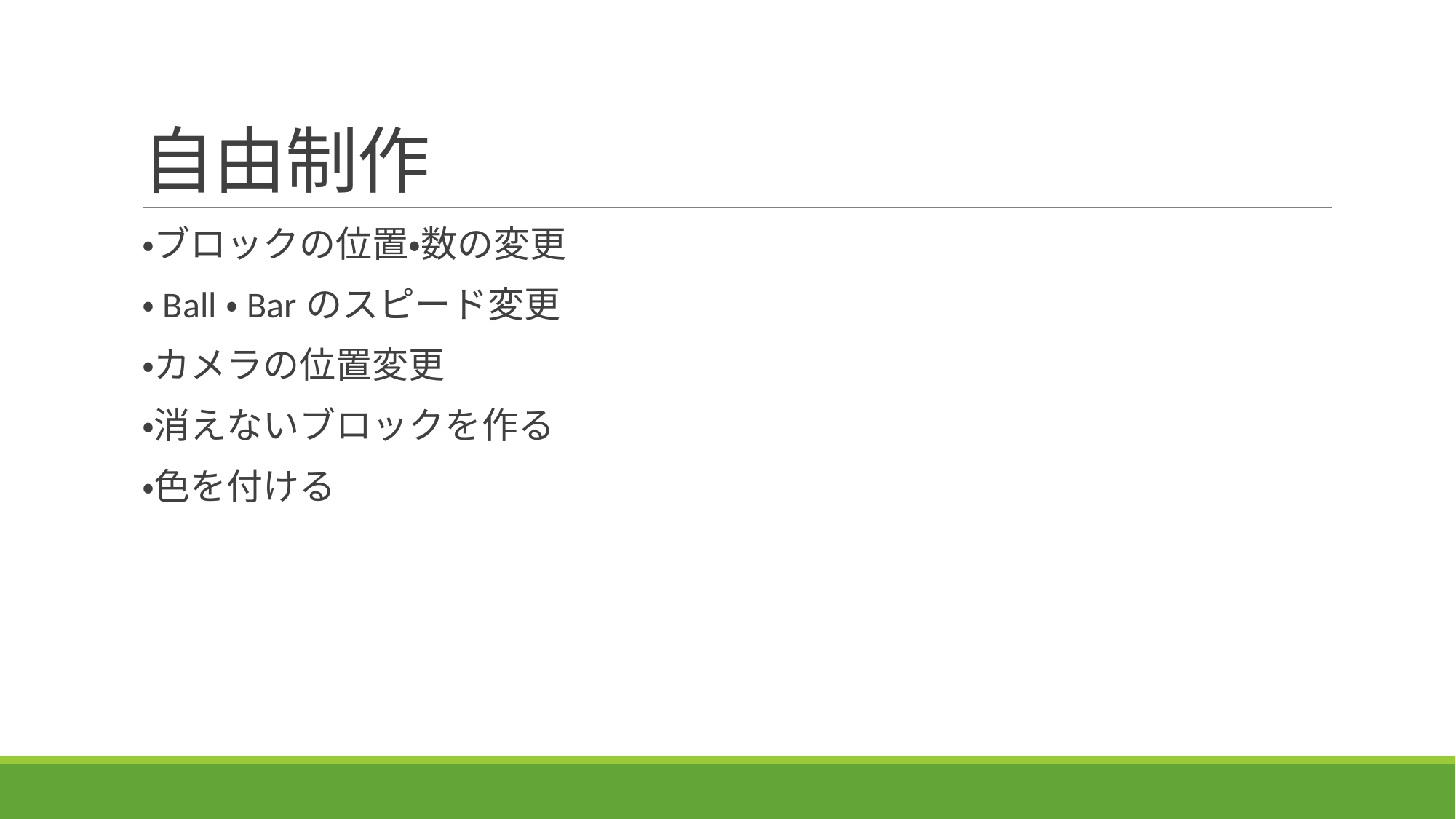

# 自由制作
・ブロックの位置・数の変更
・Ball・Barのスピード変更
・カメラの位置変更
・消えないブロックを作る
・色を付ける